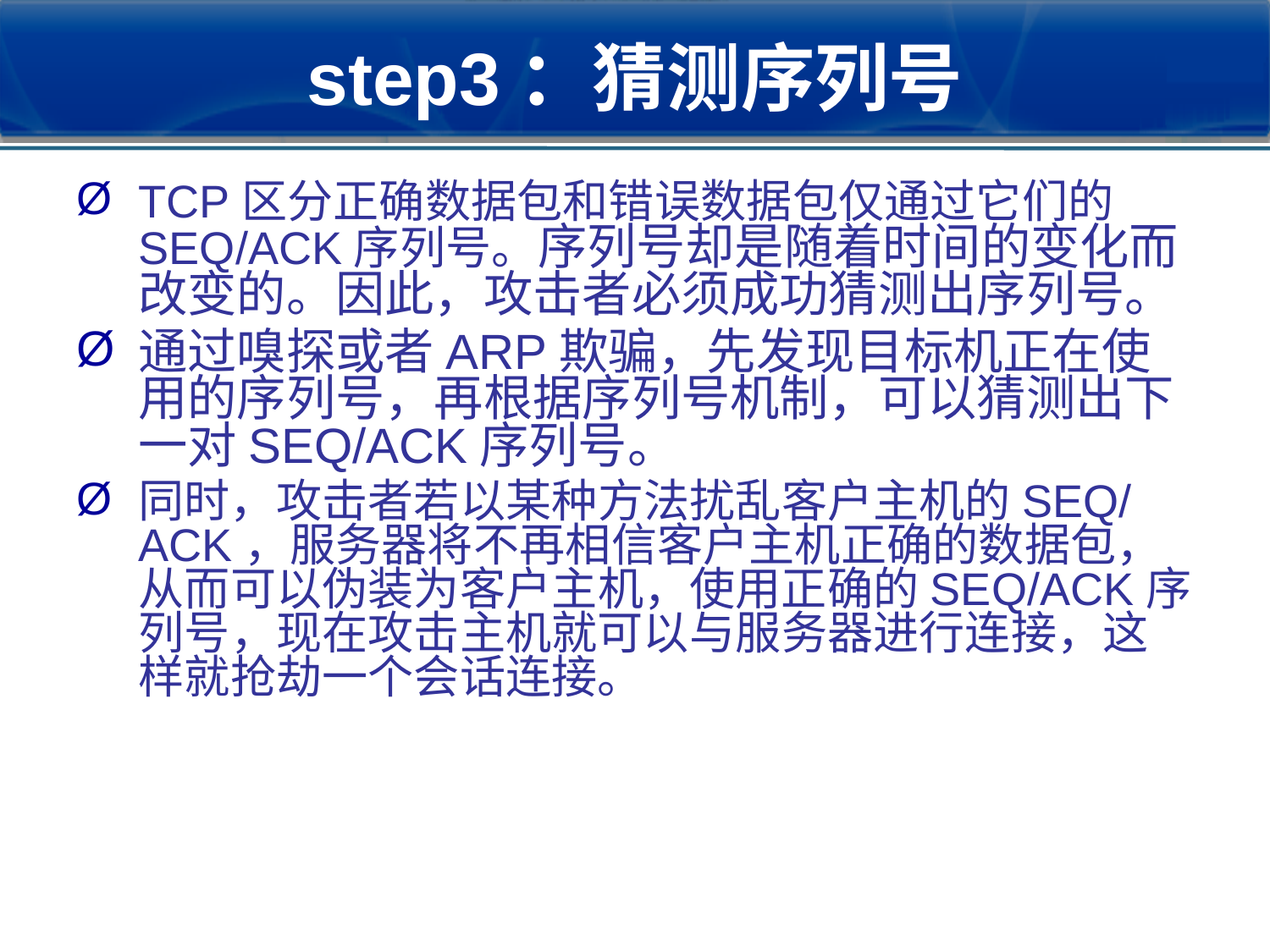

2018/3/9
网络入侵与防范讲义
55
# step3：猜测序列号
TCP区分正确数据包和错误数据包仅通过它们的SEQ/ACK序列号。序列号却是随着时间的变化而改变的。因此，攻击者必须成功猜测出序列号。
通过嗅探或者ARP欺骗，先发现目标机正在使用的序列号，再根据序列号机制，可以猜测出下一对SEQ/ACK序列号。
同时，攻击者若以某种方法扰乱客户主机的SEQ/ACK，服务器将不再相信客户主机正确的数据包，从而可以伪装为客户主机，使用正确的SEQ/ACK序列号，现在攻击主机就可以与服务器进行连接，这样就抢劫一个会话连接。